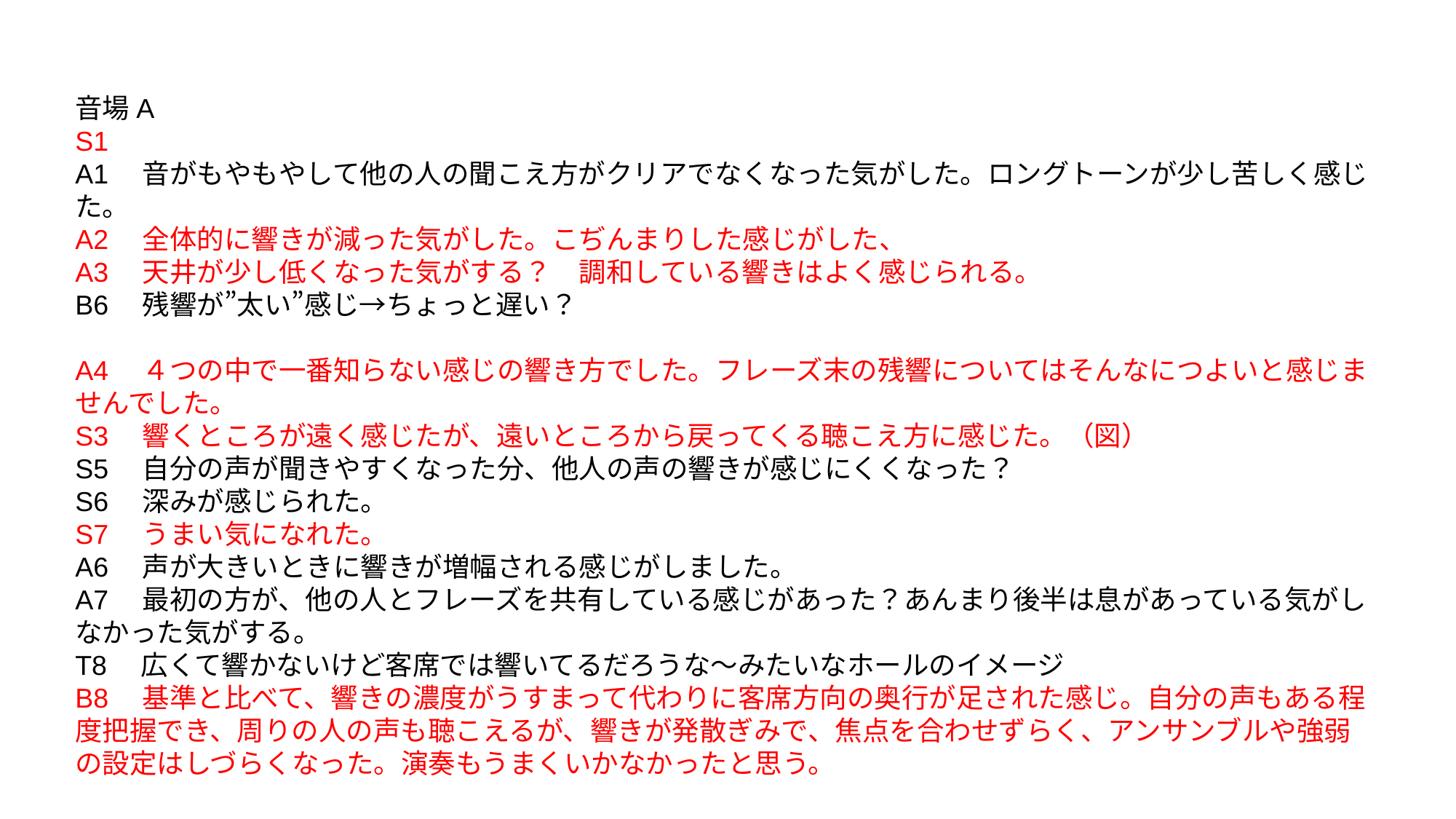

音場A
S1
A1　音がもやもやして他の人の聞こえ方がクリアでなくなった気がした。ロングトーンが少し苦しく感じた。
A2　全体的に響きが減った気がした。こぢんまりした感じがした、
A3　天井が少し低くなった気がする？　調和している響きはよく感じられる。
B6　残響が”太い”感じ→ちょっと遅い？

A4　４つの中で一番知らない感じの響き方でした。フレーズ末の残響についてはそんなにつよいと感じませんでした。
S3　響くところが遠く感じたが、遠いところから戻ってくる聴こえ方に感じた。（図）
S5　自分の声が聞きやすくなった分、他人の声の響きが感じにくくなった？
S6　深みが感じられた。
S7　うまい気になれた。
A6　声が大きいときに響きが増幅される感じがしました。
A7　最初の方が、他の人とフレーズを共有している感じがあった？あんまり後半は息があっている気がしなかった気がする。
T8　広くて響かないけど客席では響いてるだろうな～みたいなホールのイメージ
B8　基準と比べて、響きの濃度がうすまって代わりに客席方向の奥行が足された感じ。自分の声もある程度把握でき、周りの人の声も聴こえるが、響きが発散ぎみで、焦点を合わせずらく、アンサンブルや強弱の設定はしづらくなった。演奏もうまくいかなかったと思う。